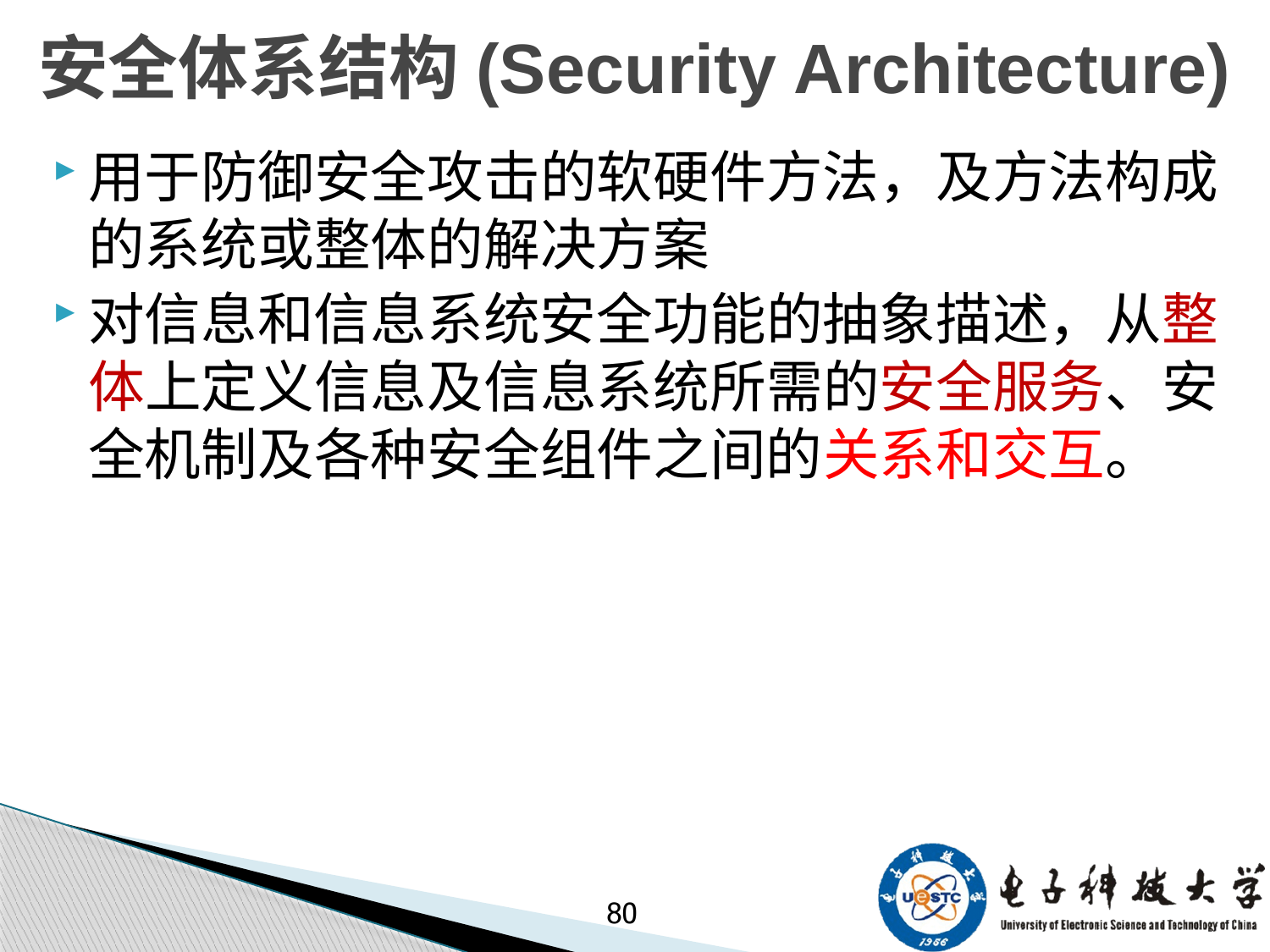

# 安全体系结构(Security Architecture)
用于防御安全攻击的软硬件方法，及方法构成的系统或整体的解决方案
对信息和信息系统安全功能的抽象描述，从整体上定义信息及信息系统所需的安全服务、安全机制及各种安全组件之间的关系和交互。
80